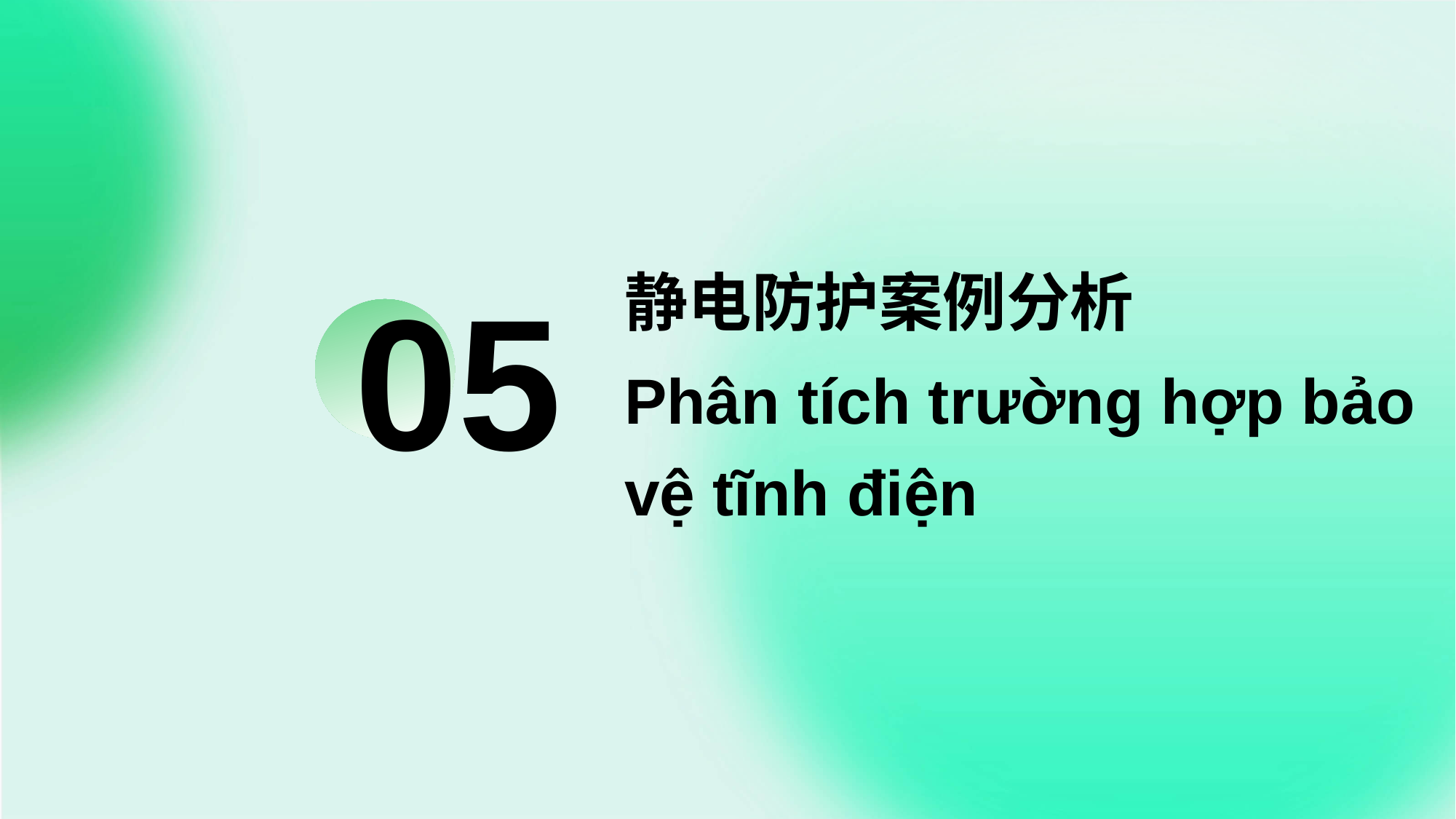

静电防护案例分析
Phân tích trường hợp bảo vệ tĩnh điện
05